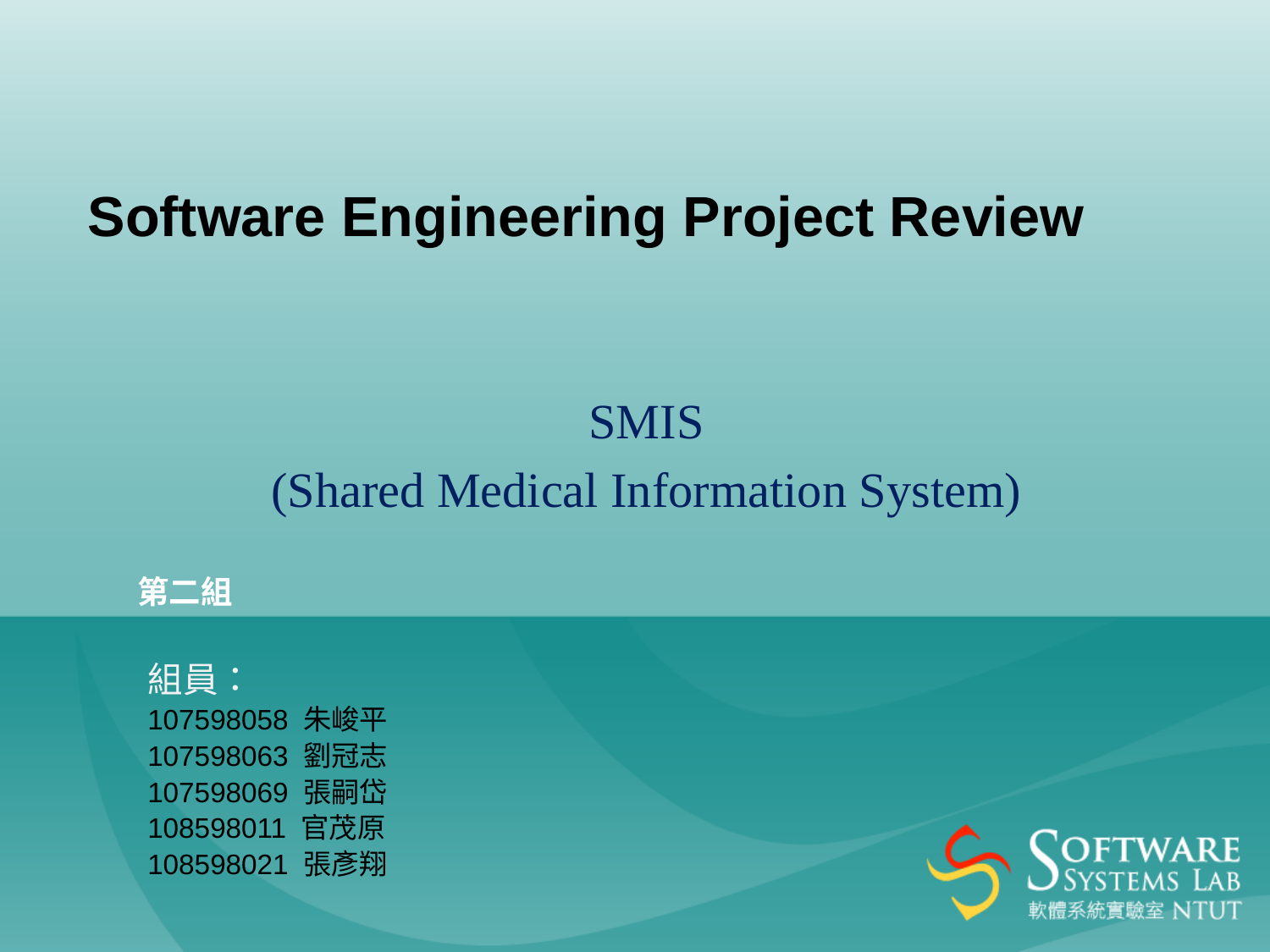

Software Engineering Project Review
SMIS
(Shared Medical Information System)
第二組
組員：
107598058 朱峻平
107598063 劉冠志
107598069 張嗣岱
108598011 官茂原
108598021 張彥翔

2019/10/30